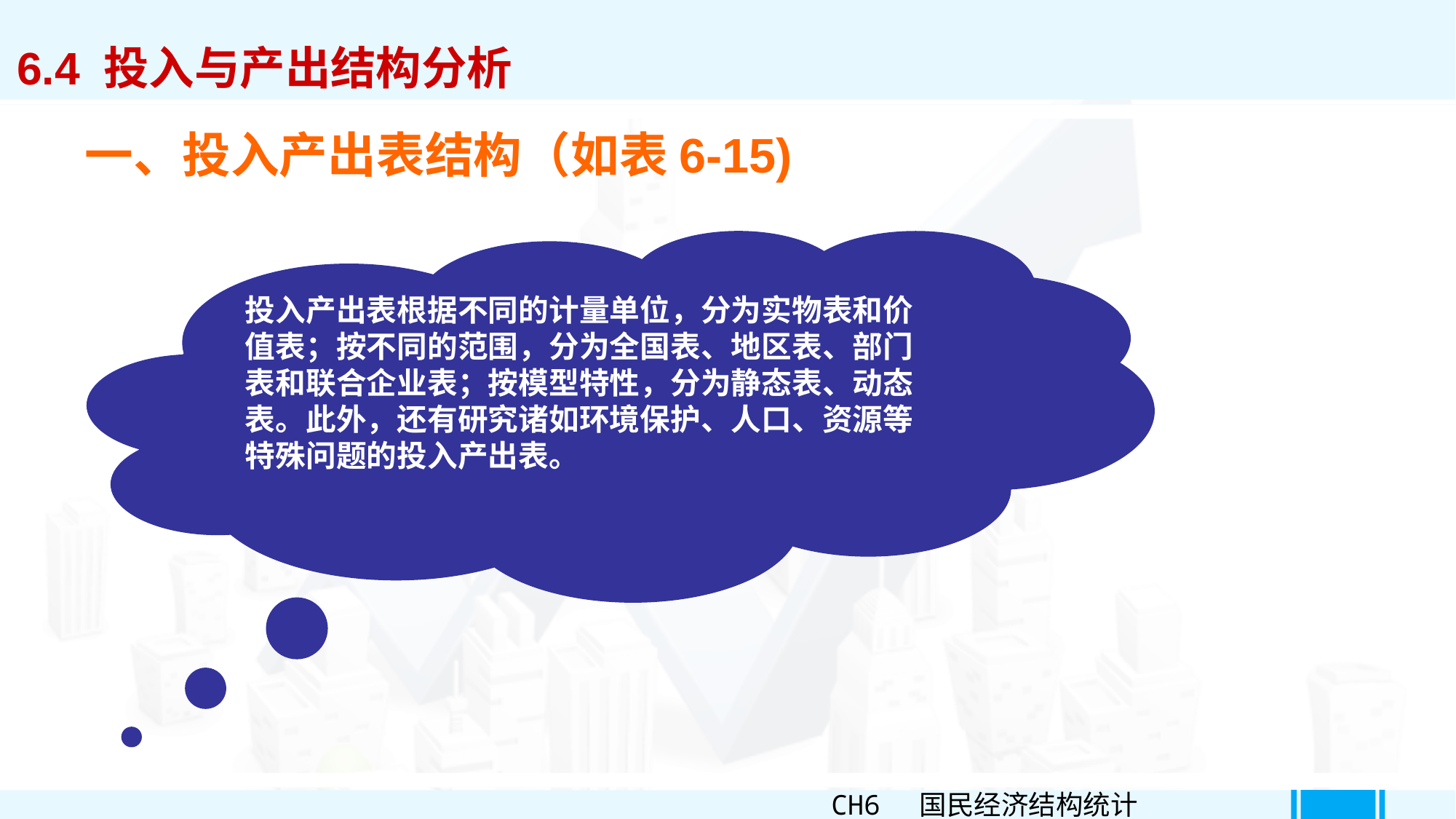

6.4 投入与产出结构分析
一、投入产出表结构（如表6-15)
投入产出表根据不同的计量单位，分为实物表和价值表；按不同的范围，分为全国表、地区表、部门表和联合企业表；按模型特性，分为静态表、动态表。此外，还有研究诸如环境保护、人口、资源等特殊问题的投入产出表。
CH6  国民经济结构统计
55